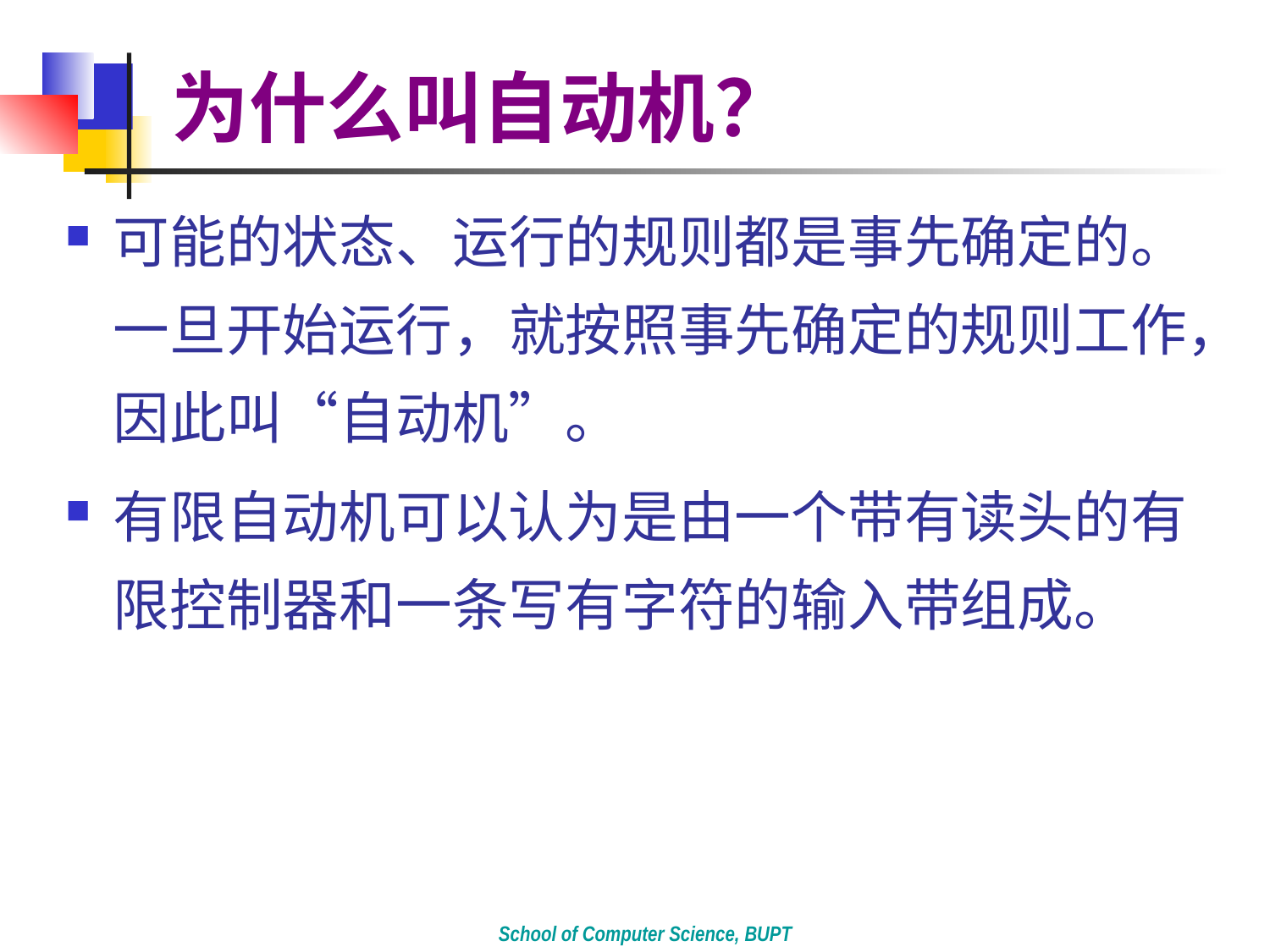

# 为什么叫自动机？
可能的状态、运行的规则都是事先确定的。一旦开始运行，就按照事先确定的规则工作，因此叫“自动机”。
有限自动机可以认为是由一个带有读头的有限控制器和一条写有字符的输入带组成。

School of Computer Science, BUPT
41